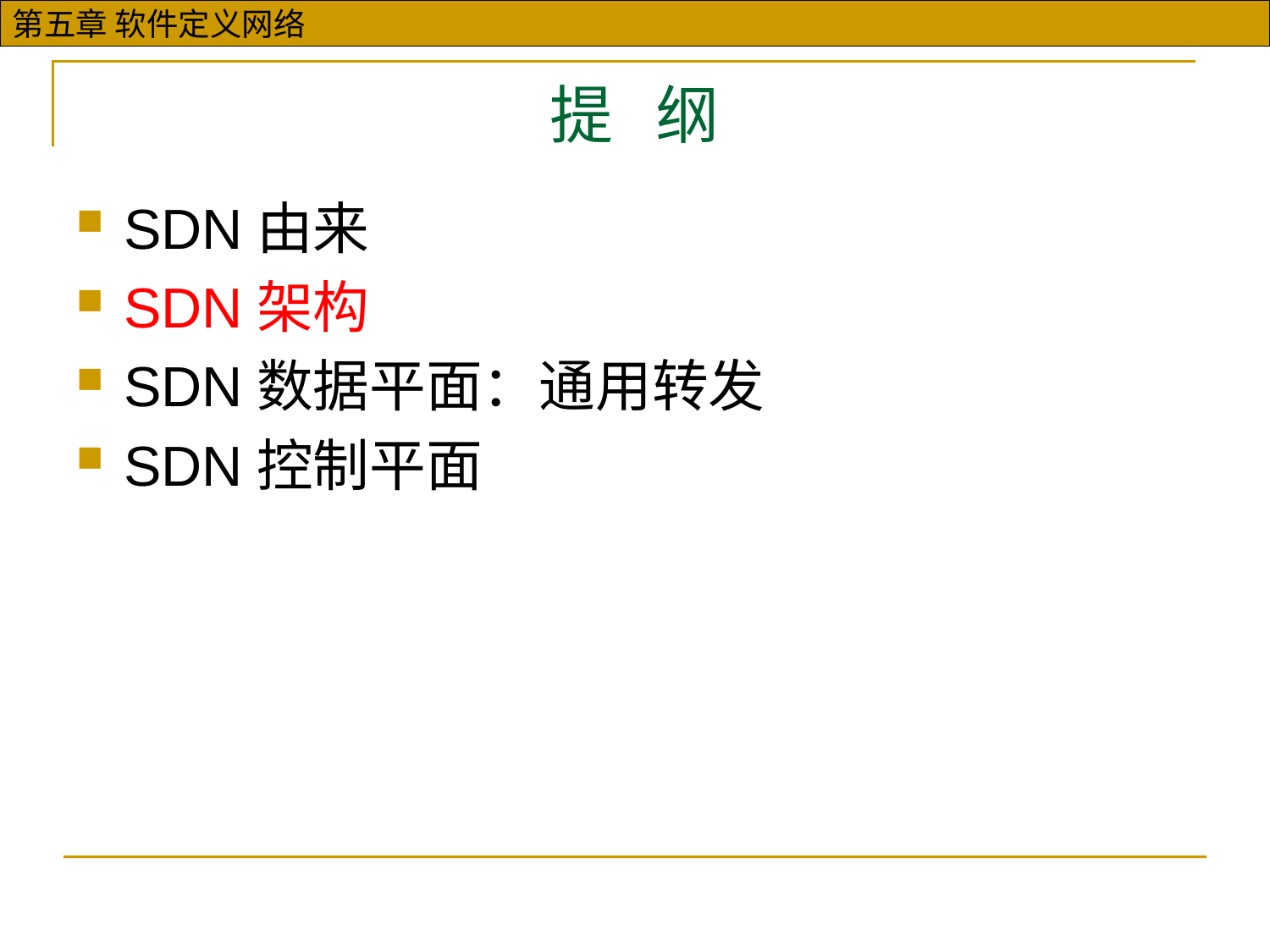

# 提   纲
SDN由来
SDN架构
SDN数据平面：通用转发
SDN控制平面